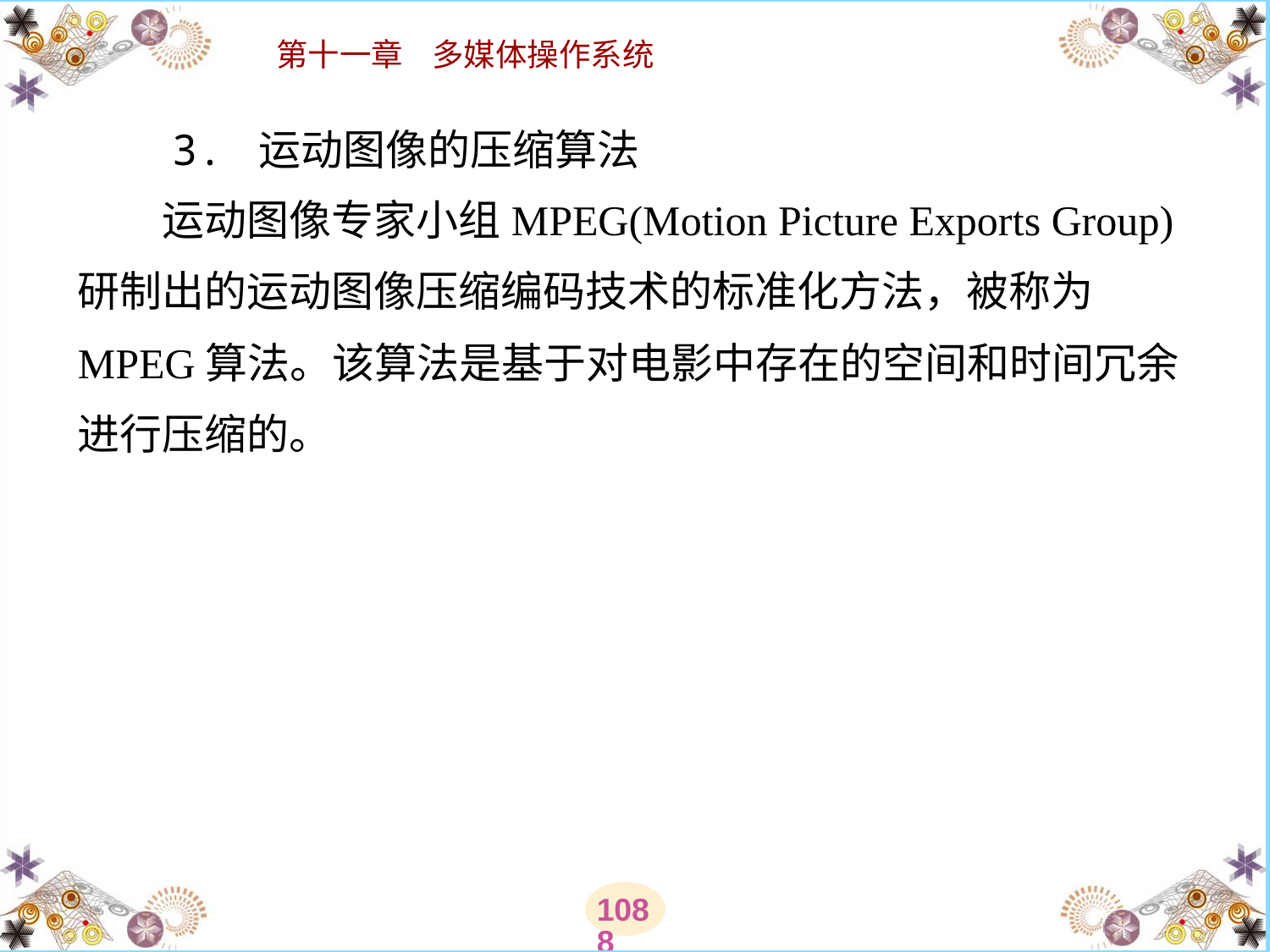

# 3. 运动图像的压缩算法 　　运动图像专家小组MPEG(Motion Picture Exports Group)研制出的运动图像压缩编码技术的标准化方法，被称为MPEG算法。该算法是基于对电影中存在的空间和时间冗余进行压缩的。